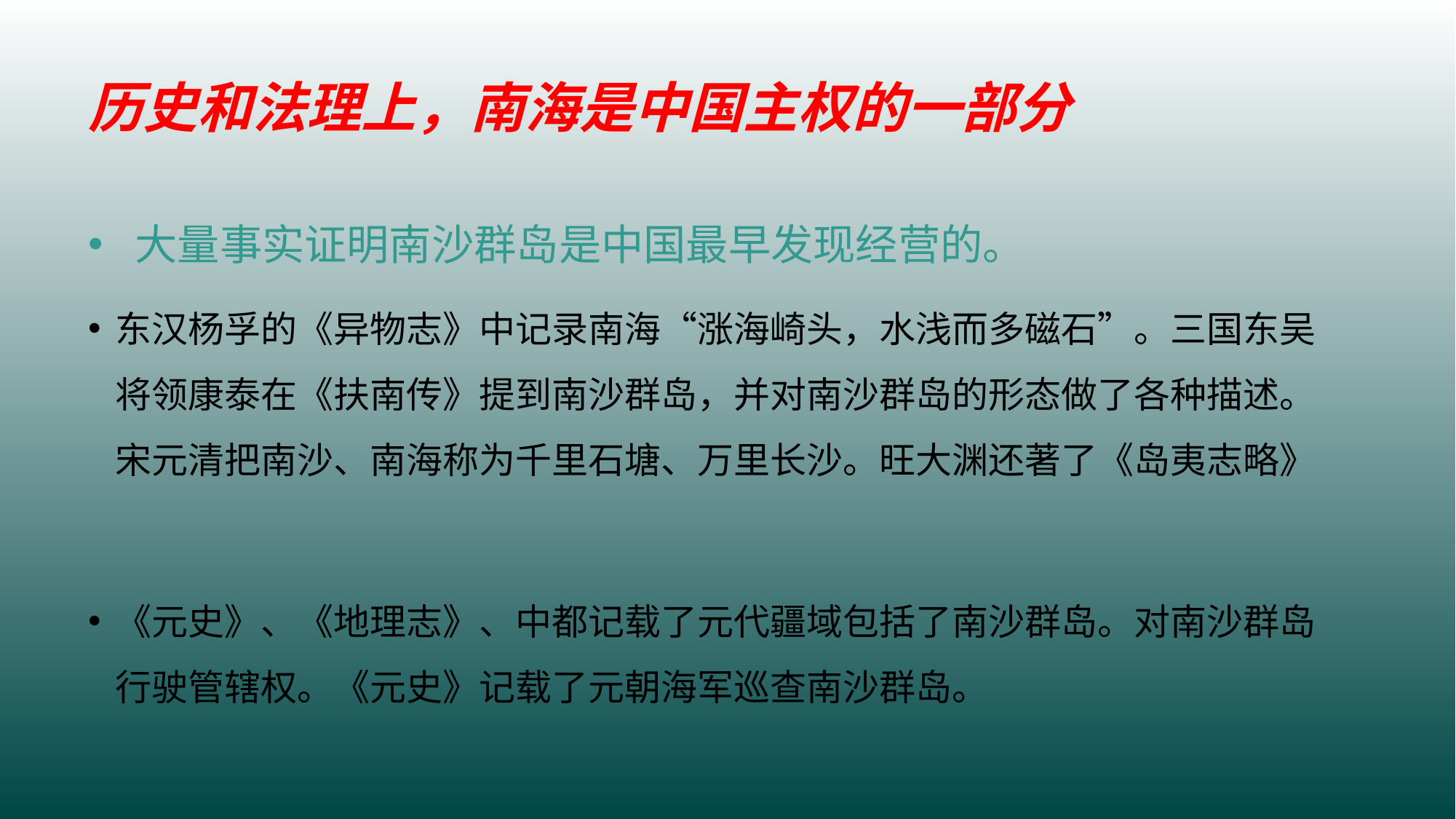

# 历史和法理上，南海是中国主权的一部分
 大量事实证明南沙群岛是中国最早发现经营的。
东汉杨孚的《异物志》中记录南海“涨海崎头，水浅而多磁石”。三国东吴将领康泰在《扶南传》提到南沙群岛，并对南沙群岛的形态做了各种描述。宋元清把南沙、南海称为千里石塘、万里长沙。旺大渊还著了《岛夷志略》

《元史》、《地理志》、中都记载了元代疆域包括了南沙群岛。对南沙群岛行驶管辖权。《元史》记载了元朝海军巡查南沙群岛。